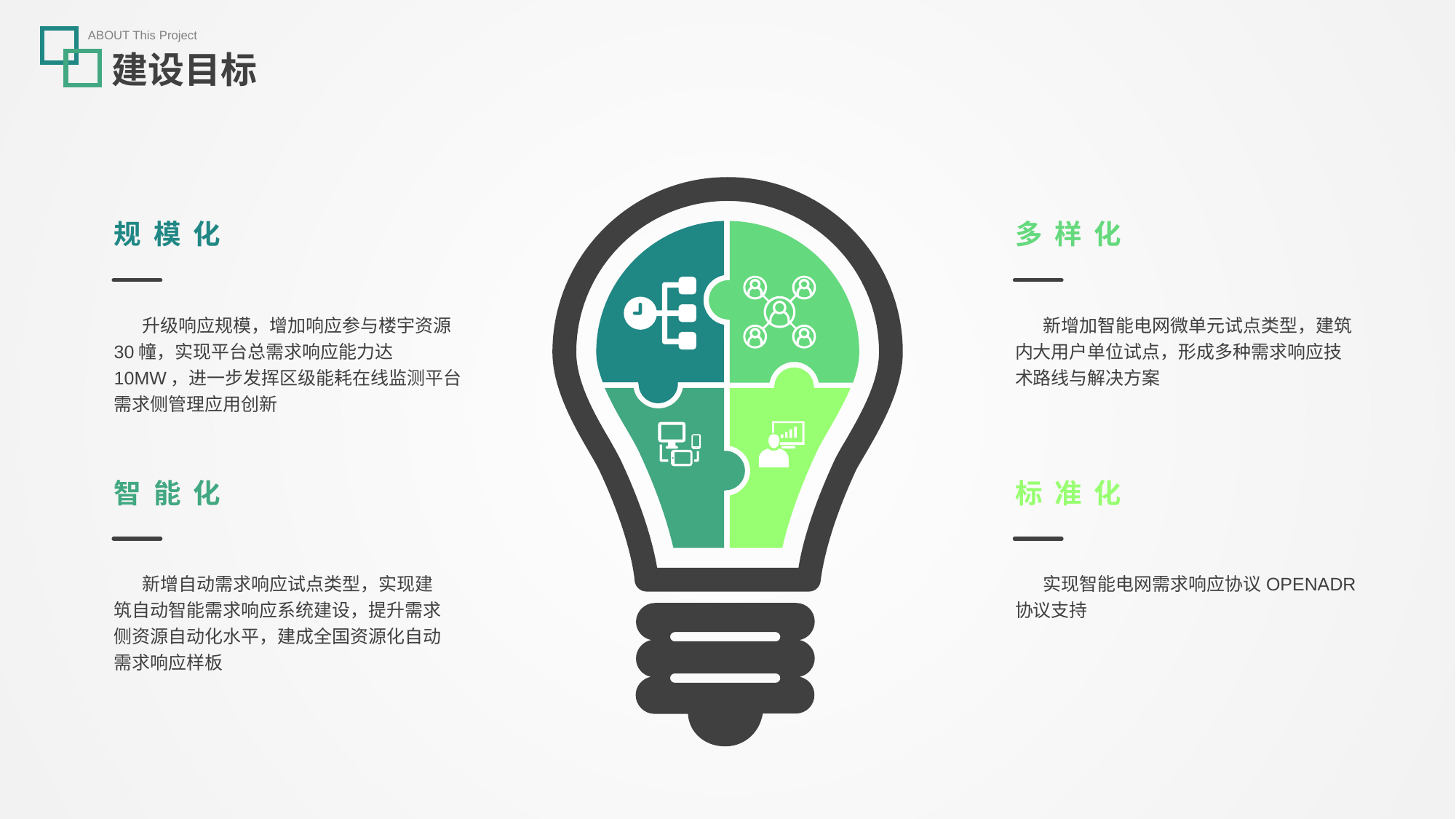

ABOUT This Project

建设目标

规  模  化
      升级响应规模，增加响应参与楼宇资源30幢，实现平台总需求响应能力达10MW，进一步发挥区级能耗在线监测平台需求侧管理应用创新
多  样  化
      新增加智能电网微单元试点类型，建筑内大用户单位试点，形成多种需求响应技术路线与解决方案

智  能  化
      新增自动需求响应试点类型，实现建筑自动智能需求响应系统建设，提升需求侧资源自动化水平，建成全国资源化自动需求响应样板
标  准  化
      实现智能电网需求响应协议OPENADR协议支持